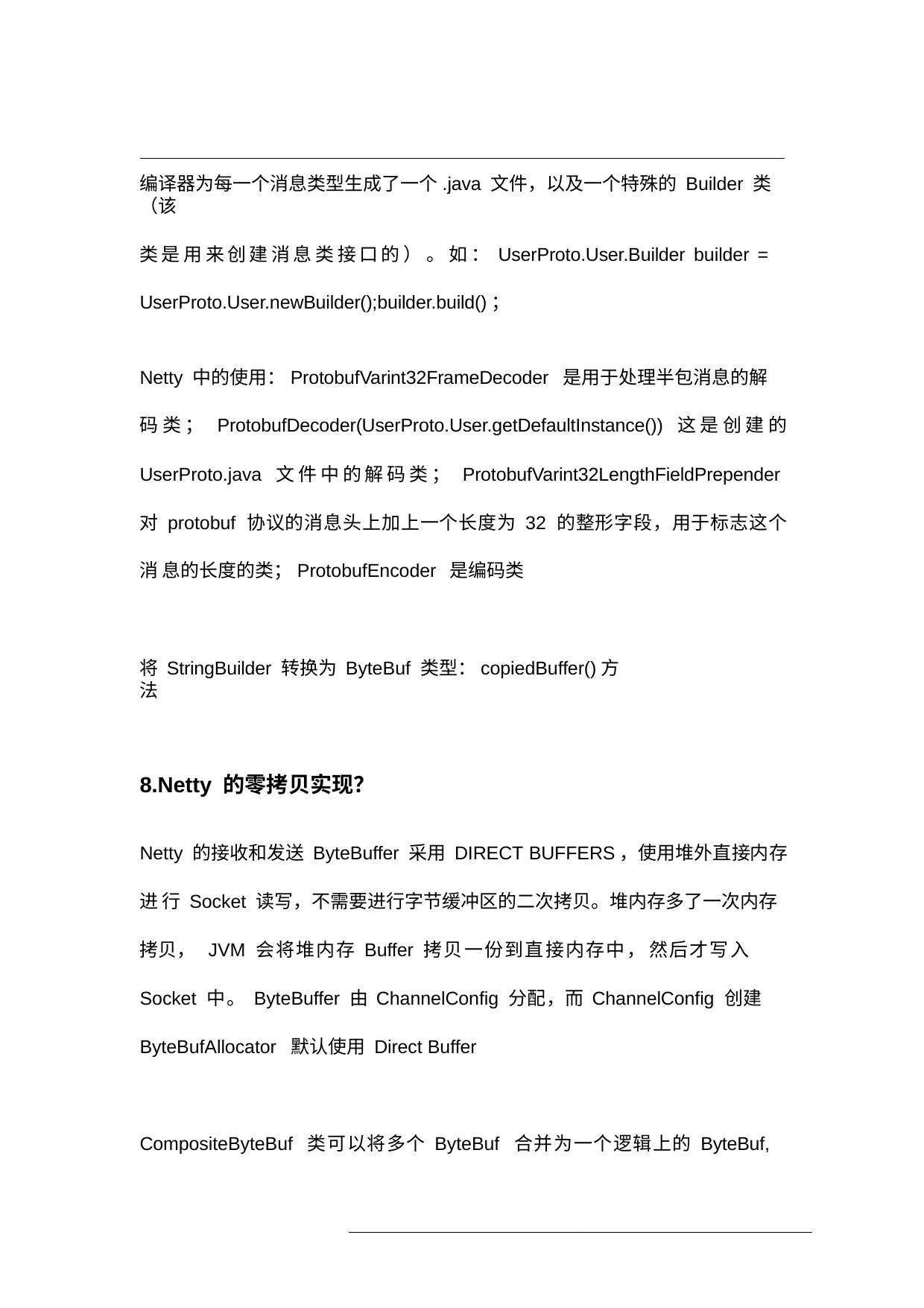

编译器为每一个消息类型生成了一个.java 文件，以及一个特殊的 Builder 类（该
类是用来创建消息类接口的） 。 如： UserProto.User.Builder builder =  UserProto.User.newBuilder();builder.build()；
Netty 中的使用：ProtobufVarint32FrameDecoder 是用于处理半包消息的解
码类； ProtobufDecoder(UserProto.User.getDefaultInstance()) 这是创建的 UserProto.java 文件中的解码类； ProtobufVarint32LengthFieldPrepender  对 protobuf 协议的消息头上加上一个长度为 32 的整形字段，用于标志这个消 息的长度的类；ProtobufEncoder 是编码类
将 StringBuilder 转换为 ByteBuf 类型：copiedBuffer()方法
8.Netty 的零拷贝实现？
Netty 的接收和发送 ByteBuffer 采用 DIRECT BUFFERS，使用堆外直接内存进 行 Socket 读写，不需要进行字节缓冲区的二次拷贝。堆内存多了一次内存拷贝，  JVM 会将堆内存 Buffer 拷贝一份到直接内存中， 然后才写入 Socket 中。 ByteBuffer 由ChannelConfig 分配，而 ChannelConfig 创建ByteBufAllocator  默认使用 Direct Buffer
CompositeByteBuf 类可以将多个 ByteBuf 合并为一个逻辑上的 ByteBuf,